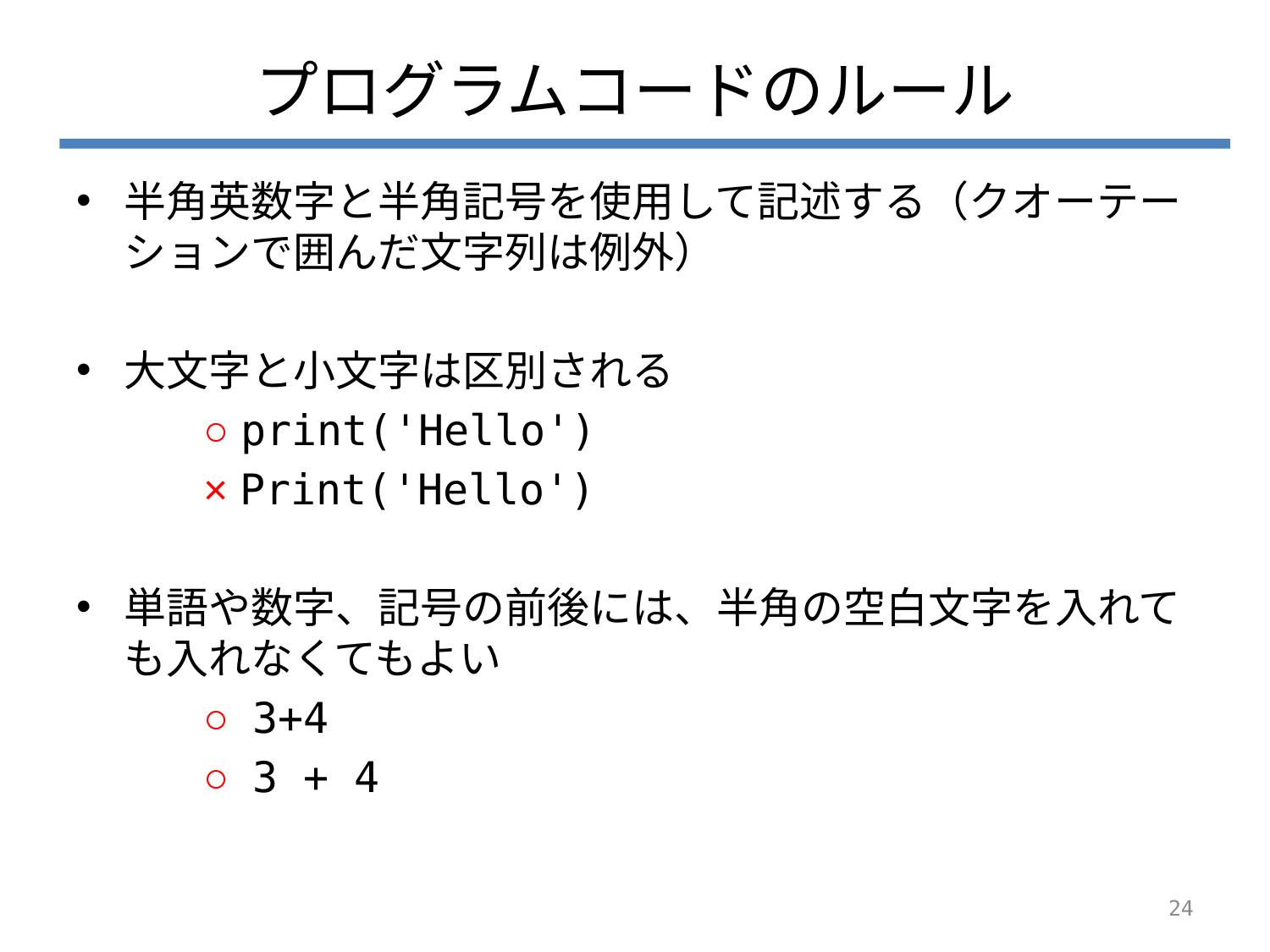

# プログラムコードのルール
半角英数字と半角記号を使用して記述する（クオーテーションで囲んだ文字列は例外）

大文字と小文字は区別される
	○ print('Hello')
	× Print('Hello')

単語や数字、記号の前後には、半角の空白文字を入れても入れなくてもよい
	○  3+4
	○  3 + 4

24